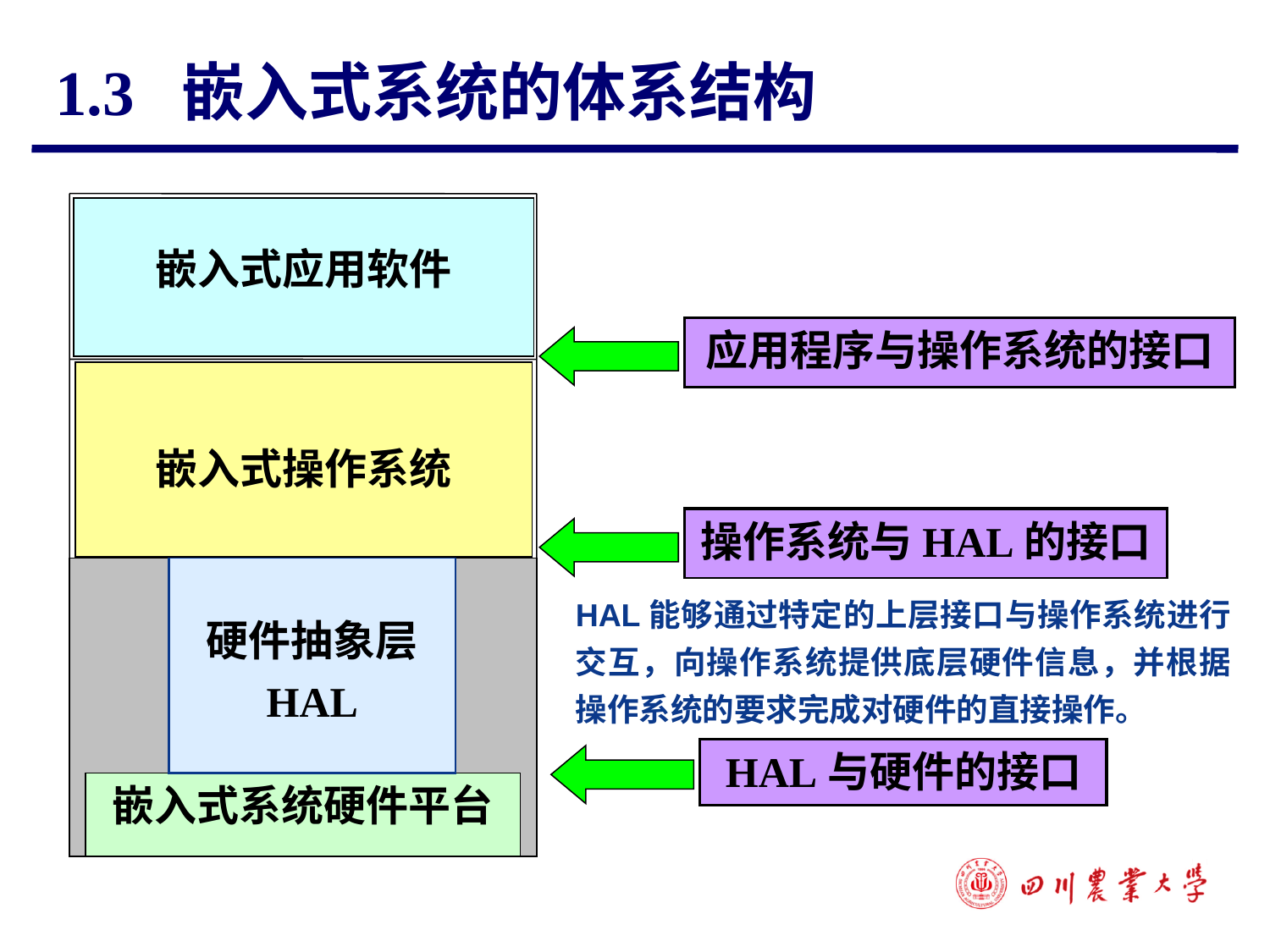

# 1.3  嵌入式系统的体系结构

嵌入式应用软件

嵌入式操作系统

硬件抽象层
HAL

嵌入式系统硬件平台
应用程序与操作系统的接口

操作系统与HAL的接口

HAL能够通过特定的上层接口与操作系统进行交互，向操作系统提供底层硬件信息，并根据操作系统的要求完成对硬件的直接操作。
HAL与硬件的接口